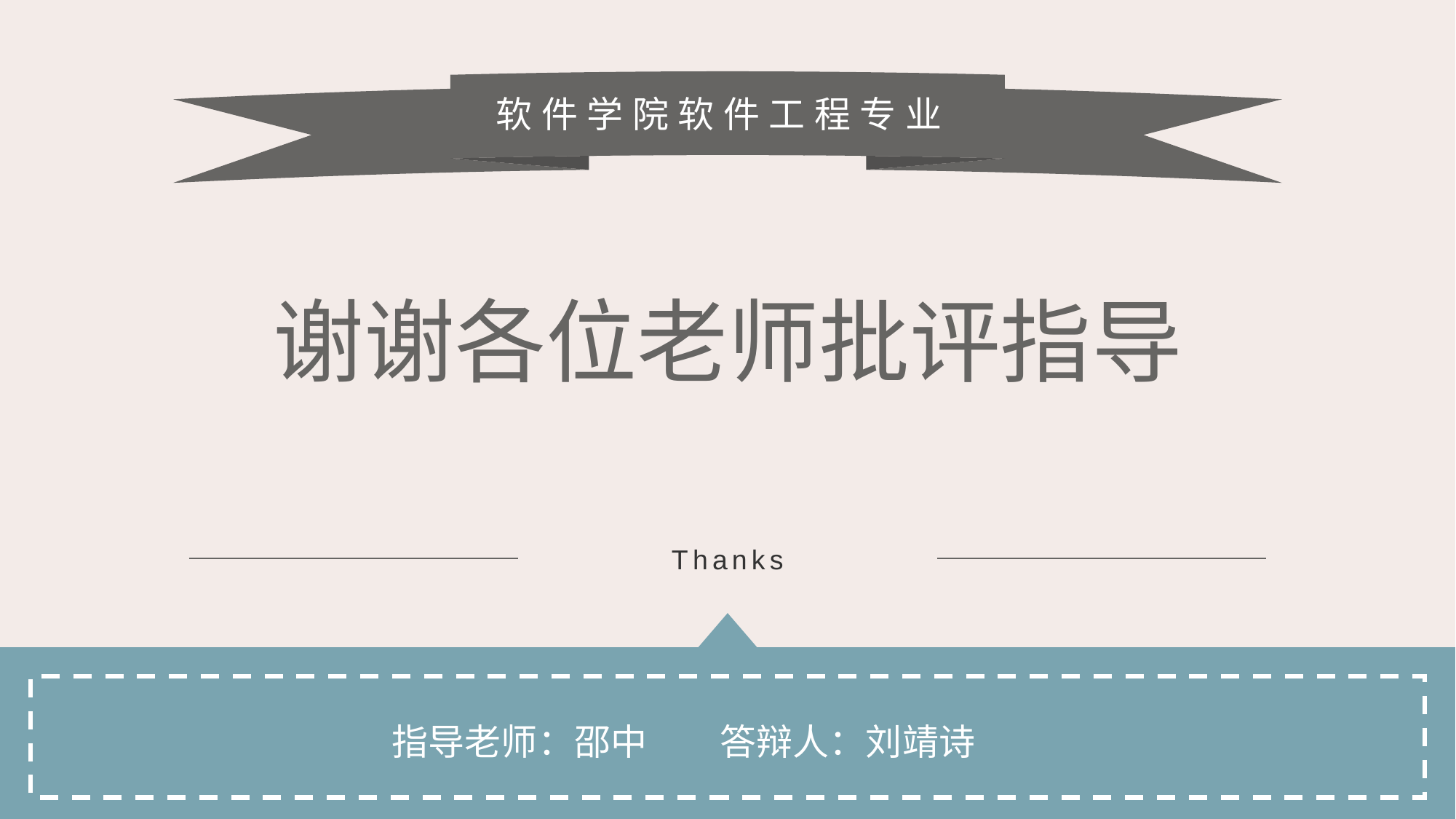

软件学院软件工程专业
谢谢各位老师批评指导
Thanks

指导老师：邵中         答辩人：刘靖诗